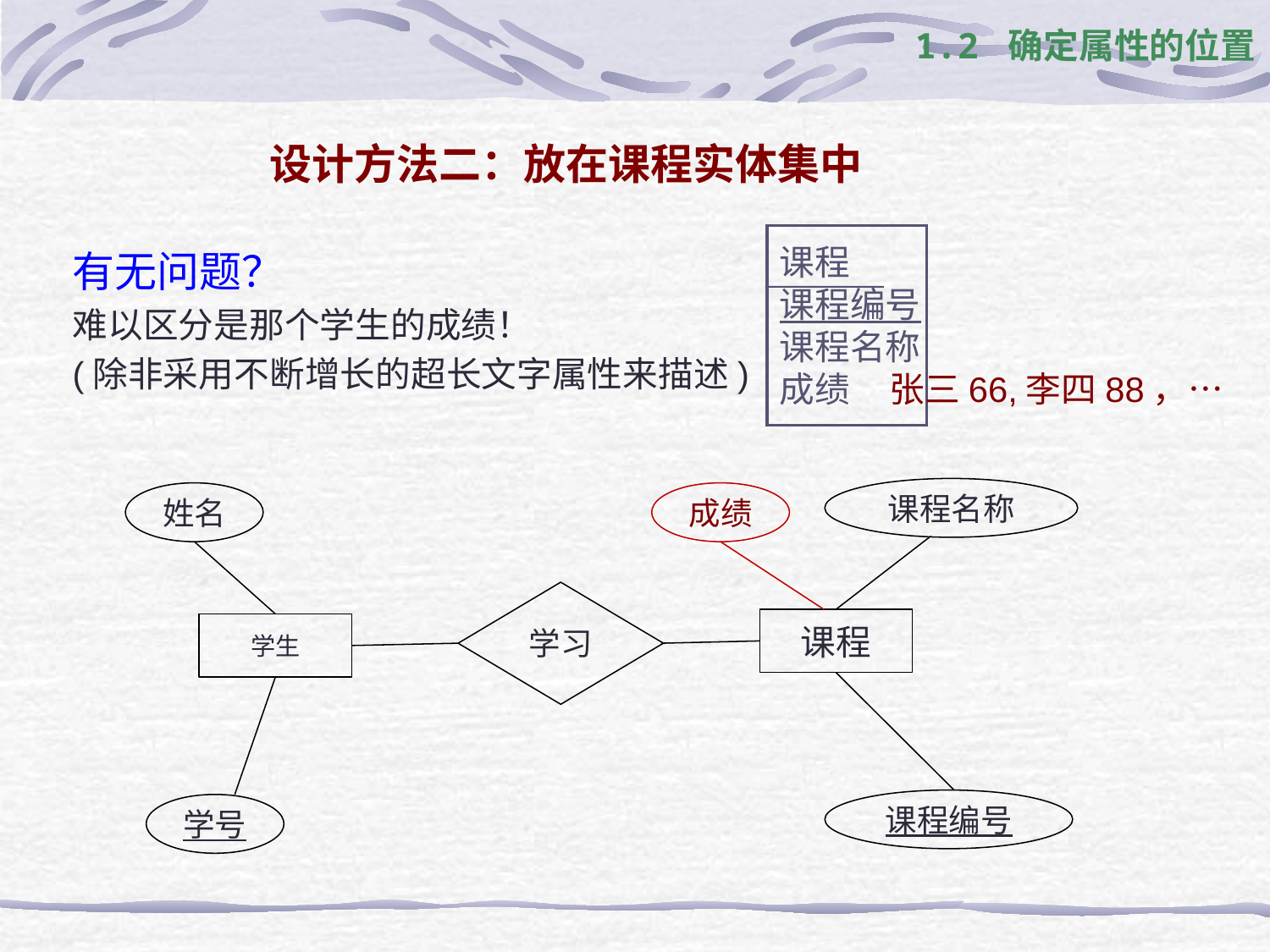

1.2 确定属性的位置
# 设计方法二：放在课程实体集中
课程
课程编号
课程名称
成绩     张三66,李四88，…

有无问题？
难以区分是那个学生的成绩！
(除非采用不断增长的超长文字属性来描述)
课程名称
姓名
成绩
学习
课程
学生
课程编号
学号